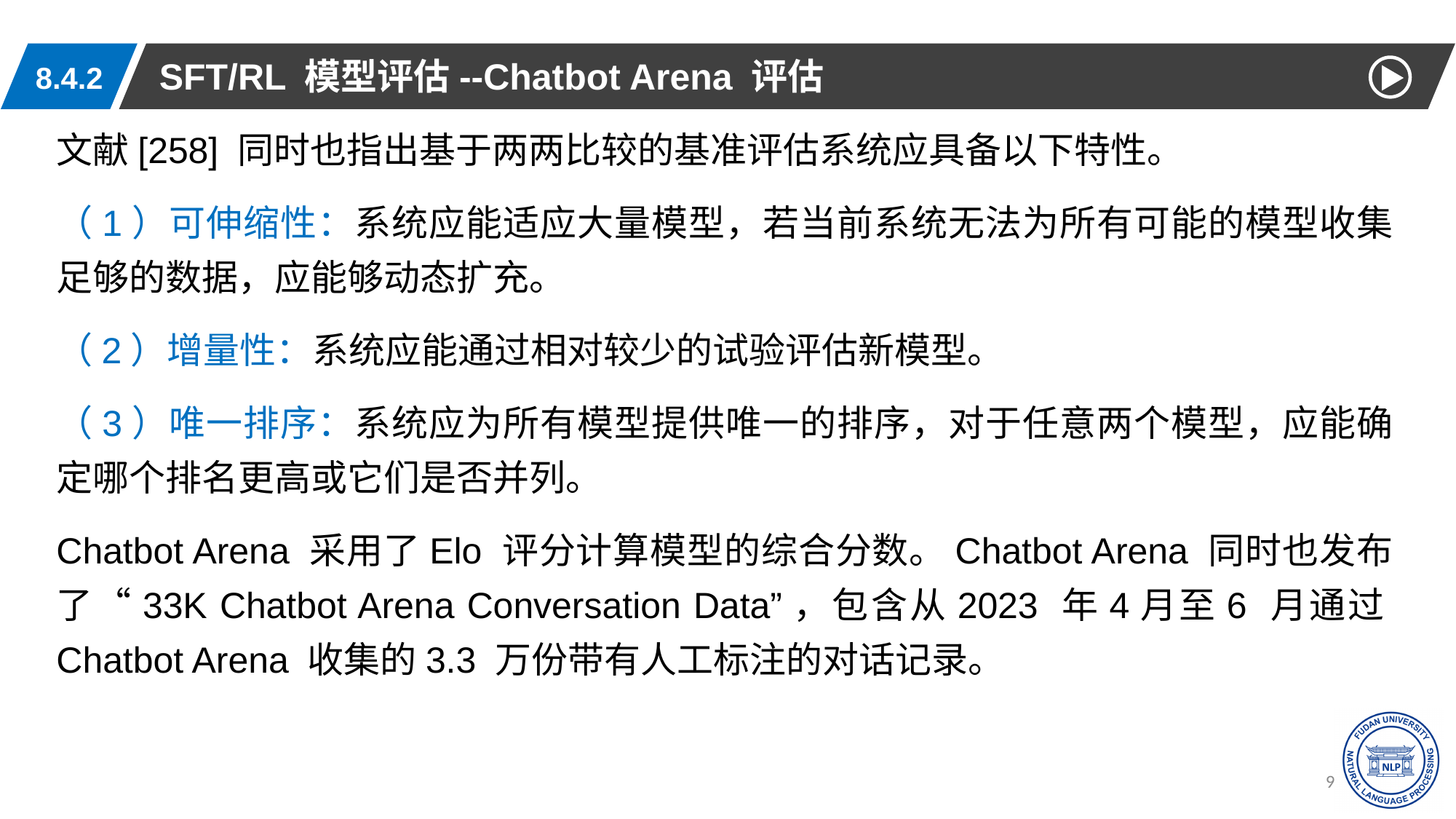

SFT/RL 模型评估--Chatbot Arena 评估
8.4.2

文献[258] 同时也指出基于两两比较的基准评估系统应具备以下特性。
（1）可伸缩性：系统应能适应大量模型，若当前系统无法为所有可能的模型收集足够的数据，应能够动态扩充。
（2）增量性：系统应能通过相对较少的试验评估新模型。
（3）唯一排序：系统应为所有模型提供唯一的排序，对于任意两个模型，应能确定哪个排名更高或它们是否并列。
Chatbot Arena 采用了Elo 评分计算模型的综合分数。Chatbot Arena 同时也发布了“33K Chatbot Arena Conversation Data”，包含从2023 年4月至6 月通过Chatbot Arena 收集的3.3 万份带有人工标注的对话记录。
99